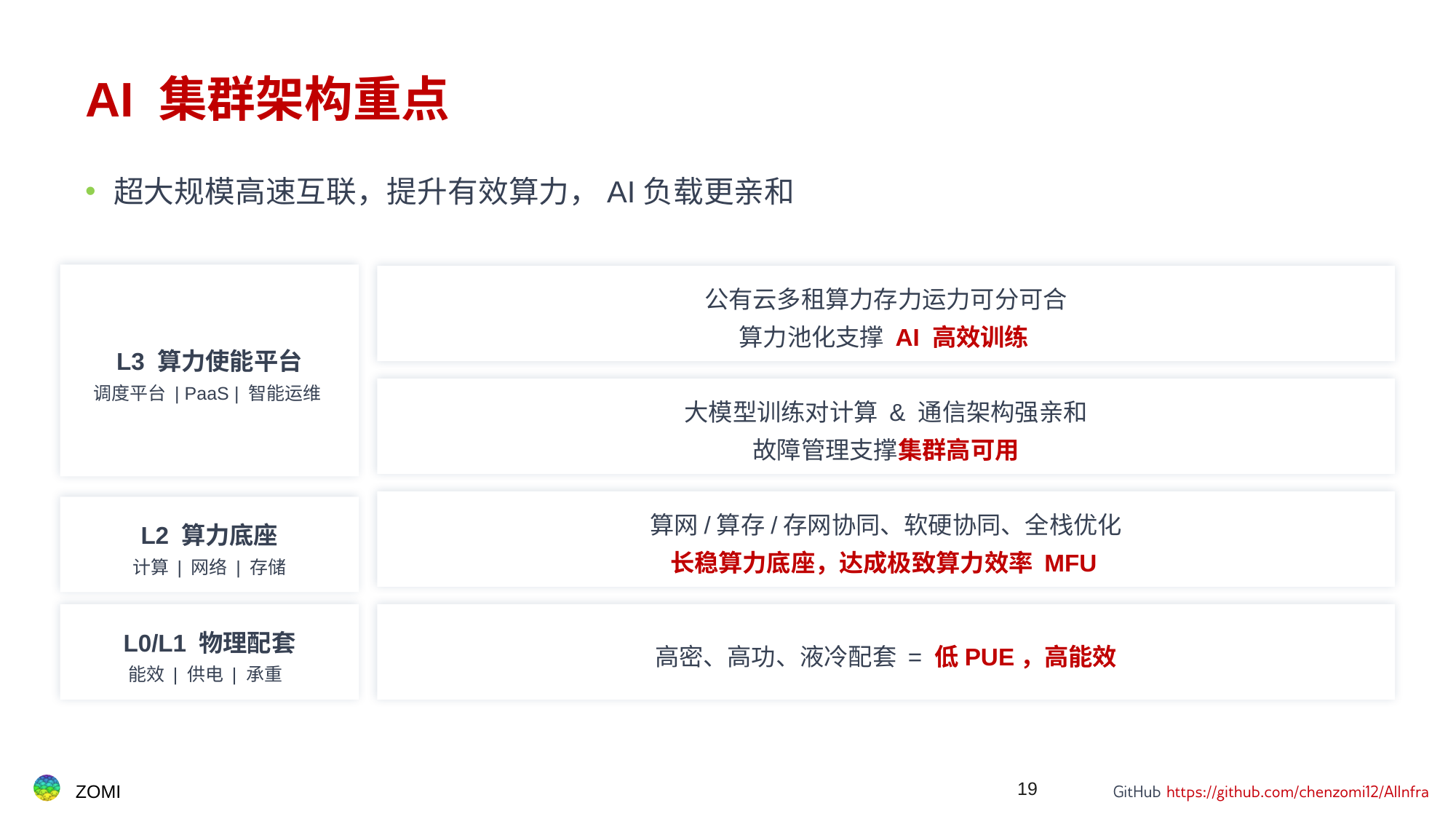

# AI 集群架构重点
超大规模高速互联，提升有效算力，AI负载更亲和
L3 算力使能平台
调度平台 | PaaS | 智能运维
公有云多租算力存力运力可分可合
算力池化支撑 AI 高效训练
大模型训练对计算 & 通信架构强亲和
故障管理支撑集群高可用
算网/算存/存网协同、软硬协同、全栈优化
长稳算力底座，达成极致算力效率 MFU
L2 算力底座
计算 | 网络 | 存储
L0/L1 物理配套
能效 | 供电 | 承重
高密、高功、液冷配套 = 低PUE，高能效